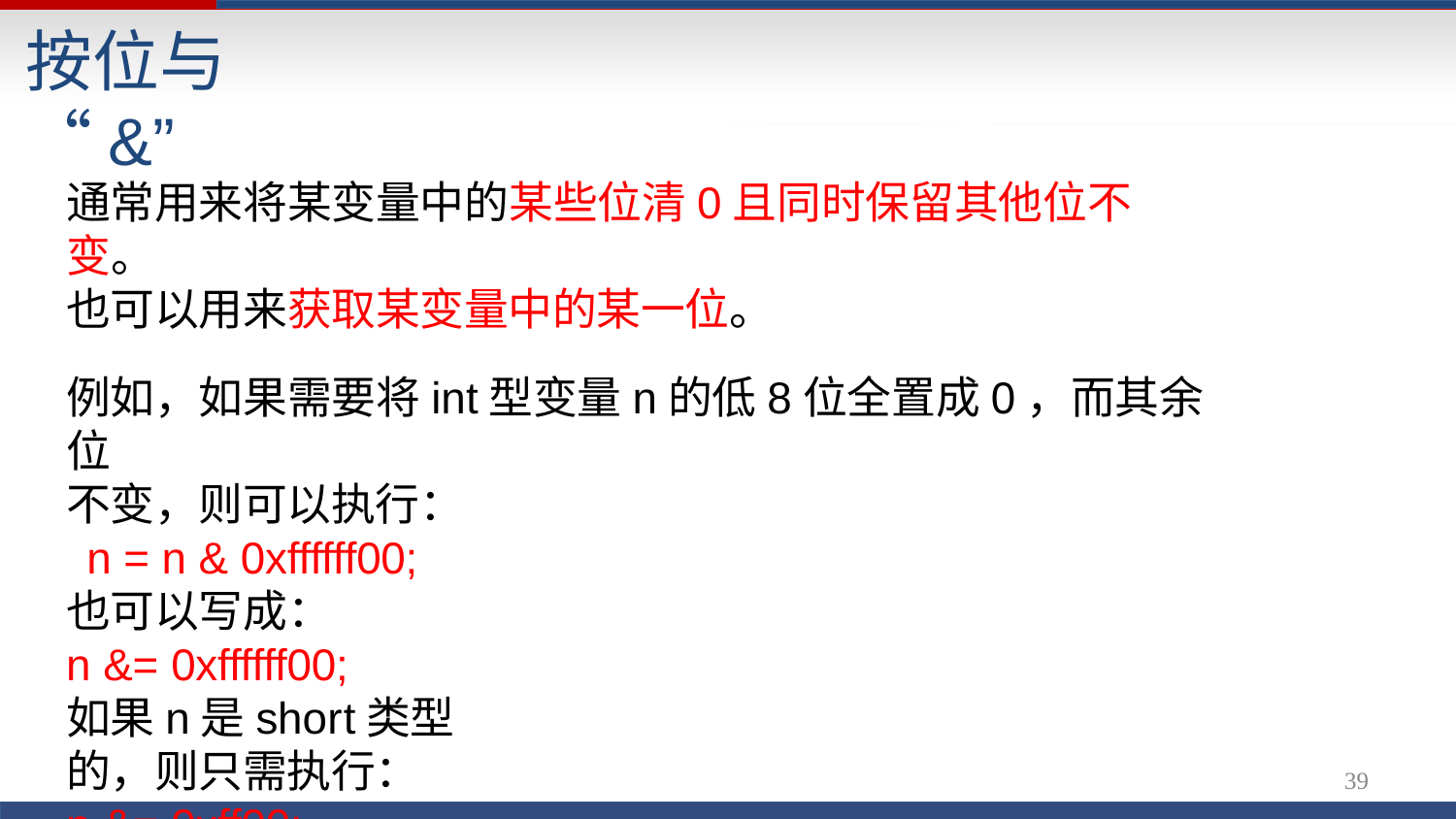

# 按位与 “&”
通常用来将某变量中的某些位清0且同时保留其他位不变。
也可以用来获取某变量中的某一位。

例如，如果需要将int型变量n的低8位全置成0，而其余位
不变，则可以执行：  n = n & 0xffffff00;  也可以写成：
n &= 0xffffff00;
如果n是short类型的，则只需执行：
n &= 0xff00;
39